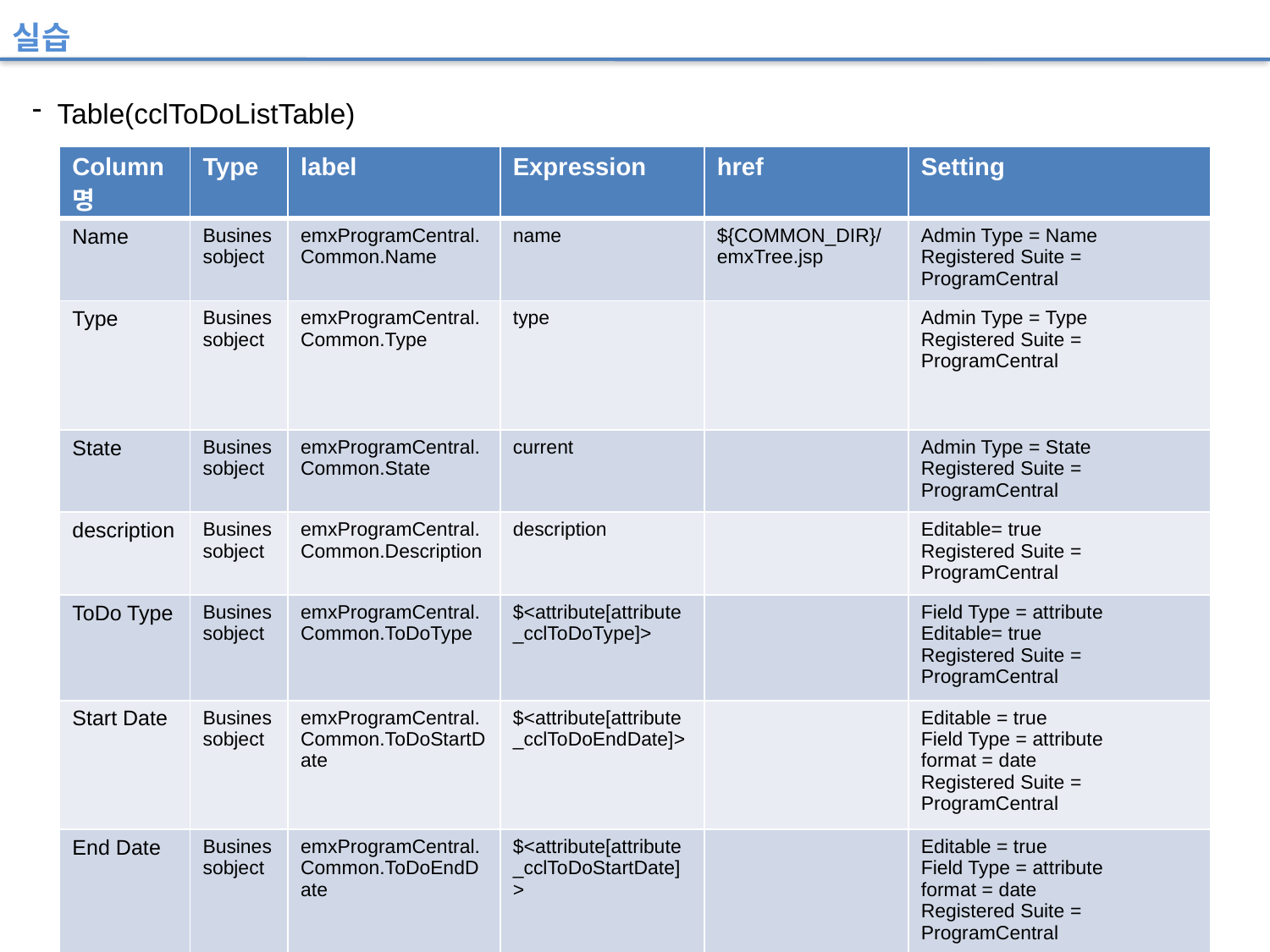

실습
  Table(cclToDoListTable)

| Column 명 | Type | label | Expression | href | Setting |
| --- | --- | --- | --- | --- | --- |
| Name | Businessobject | emxProgramCentral.Common.Name | name | ${COMMON\_DIR}/emxTree.jsp | Admin Type = Name Registered Suite = ProgramCentral |
| Type | Businessobject | emxProgramCentral.Common.Type | type |  | Admin Type = Type Registered Suite = ProgramCentral |
| State | Businessobject | emxProgramCentral.Common.State | current |  | Admin Type = State Registered Suite = ProgramCentral |
| description | Businessobject | emxProgramCentral.Common.Description | description |  | Editable= true Registered Suite = ProgramCentral |
| ToDo Type | Businessobject | emxProgramCentral.Common.ToDoType | $<attribute[attribute\_cclToDoType]> |  | Field Type = attribute Editable= true Registered Suite = ProgramCentral |
| Start Date | Businessobject | emxProgramCentral.Common.ToDoStartDate | $<attribute[attribute\_cclToDoEndDate]> |  | Editable = true Field Type = attribute format = date Registered Suite = ProgramCentral |
| End Date | Businessobject | emxProgramCentral.Common.ToDoEndDate | $<attribute[attribute\_cclToDoStartDate]> |  | Editable = true Field Type = attribute format = date Registered Suite = ProgramCentral |